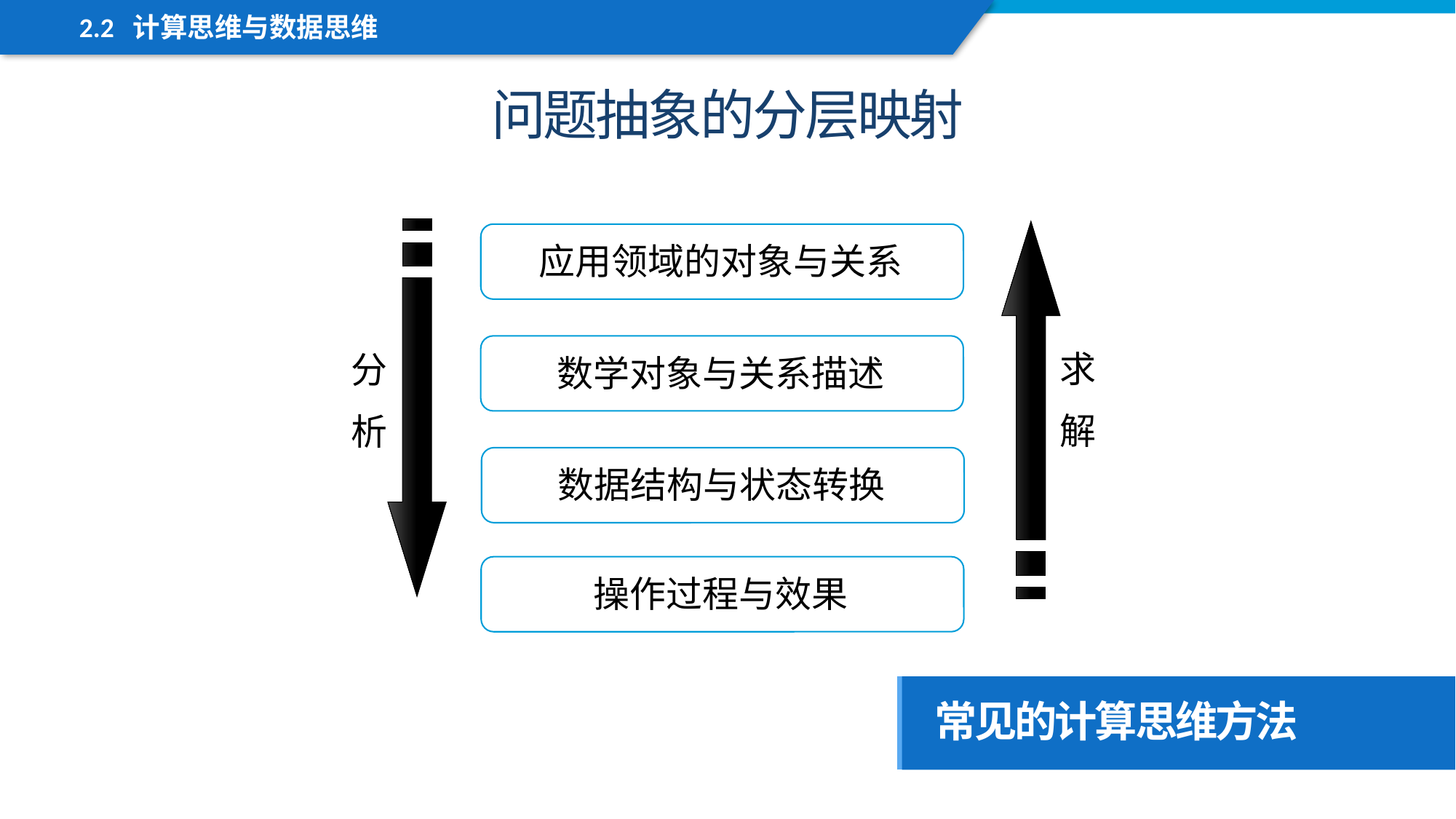

2.2  计算思维与数据思维
问题抽象的分层映射

应用领域的对象与关系

求
解
分
析
数学对象与关系描述

数据结构与状态转换

操作过程与效果
常见的计算思维方法